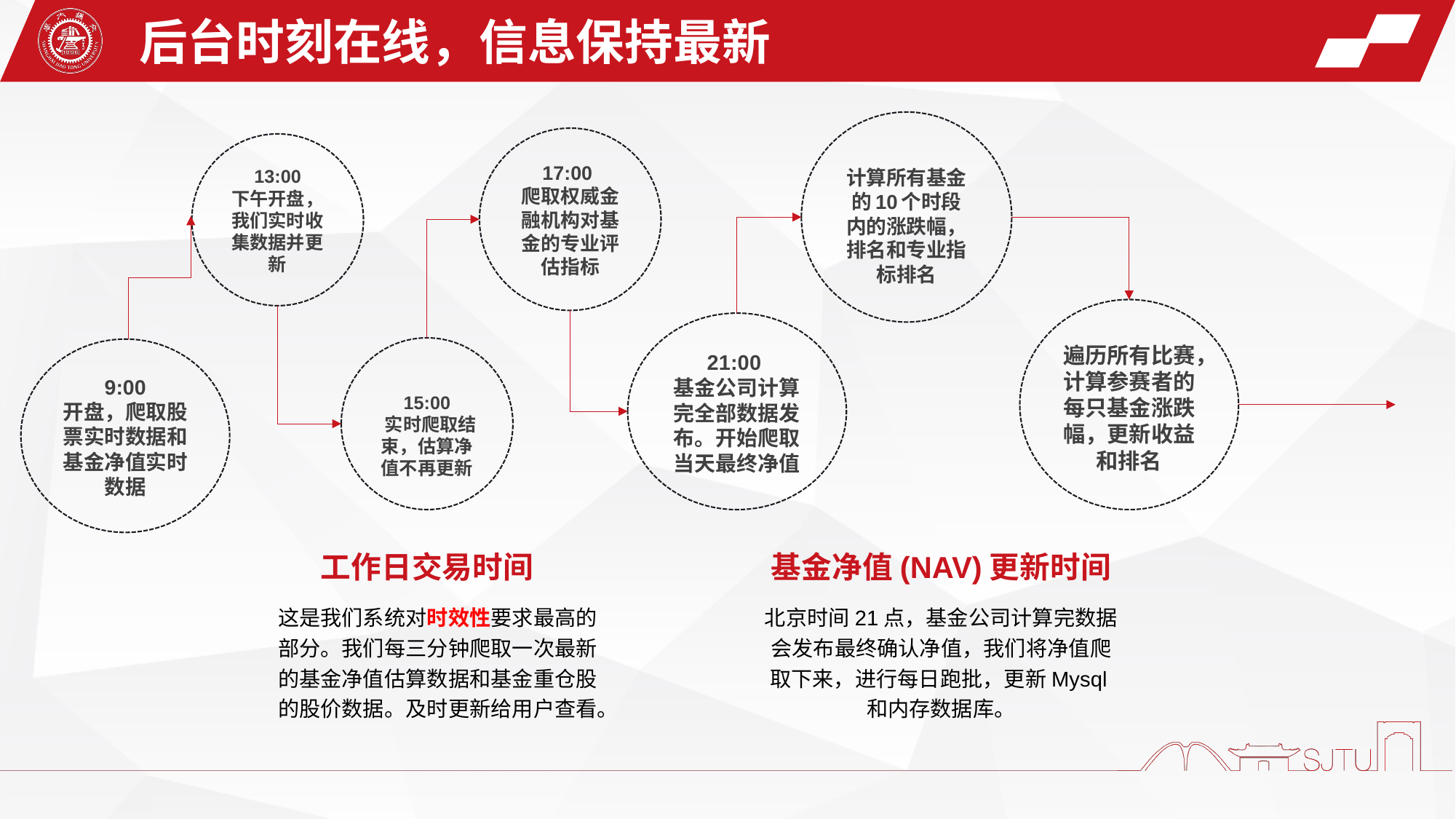

后台时刻在线，信息保持最新
计算所有基金的10个时段内的涨跌幅，排名和专业指标排名
17:00
爬取权威金融机构对基金的专业评估指标
13:00
下午开盘，我们实时收集数据并更新

遍历所有比赛，计算参赛者的每只基金涨跌幅，更新收益和排名
21:00
基金公司计算完全部数据发布。开始爬取当天最终净值
15:00
 实时爬取结束，估算净值不再更新
9:00
开盘，爬取股票实时数据和基金净值实时数据
基金净值(NAV)更新时间
北京时间21点，基金公司计算完数据会发布最终确认净值，我们将净值爬取下来，进行每日跑批，更新Mysql和内存数据库。
工作日交易时间
这是我们系统对时效性要求最高的部分。我们每三分钟爬取一次最新的基金净值估算数据和基金重仓股的股价数据。及时更新给用户查看。